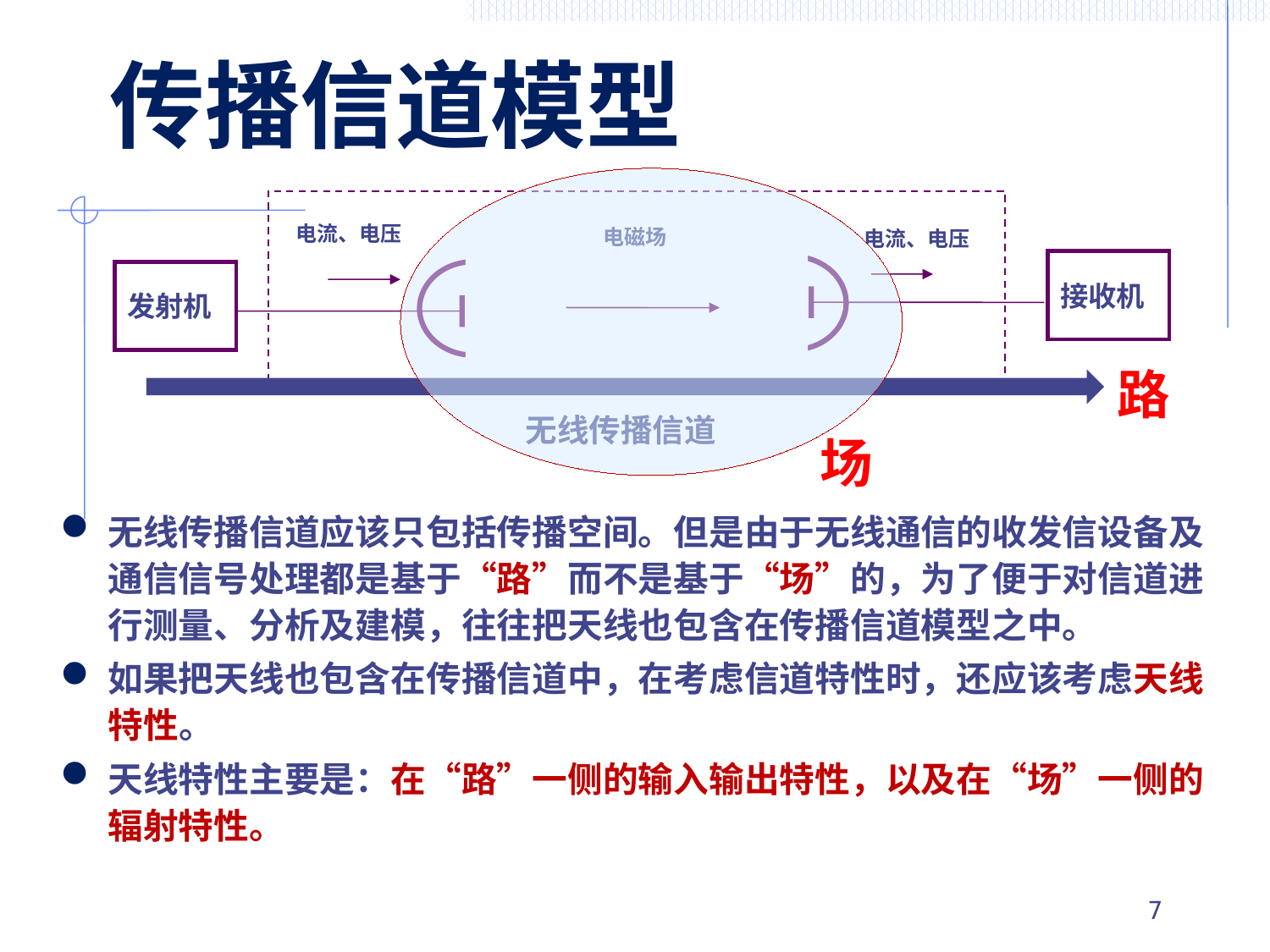

# 传播信道模型

场

电流、电压
电磁场
电流、电压

接收机
发射机
无线传播信道
路

无线传播信道应该只包括传播空间。但是由于无线通信的收发信设备及通信信号处理都是基于“路”而不是基于“场”的，为了便于对信道进行测量、分析及建模，往往把天线也包含在传播信道模型之中。
如果把天线也包含在传播信道中，在考虑信道特性时，还应该考虑天线特性。
天线特性主要是：在“路”一侧的输入输出特性，以及在“场”一侧的辐射特性。
7